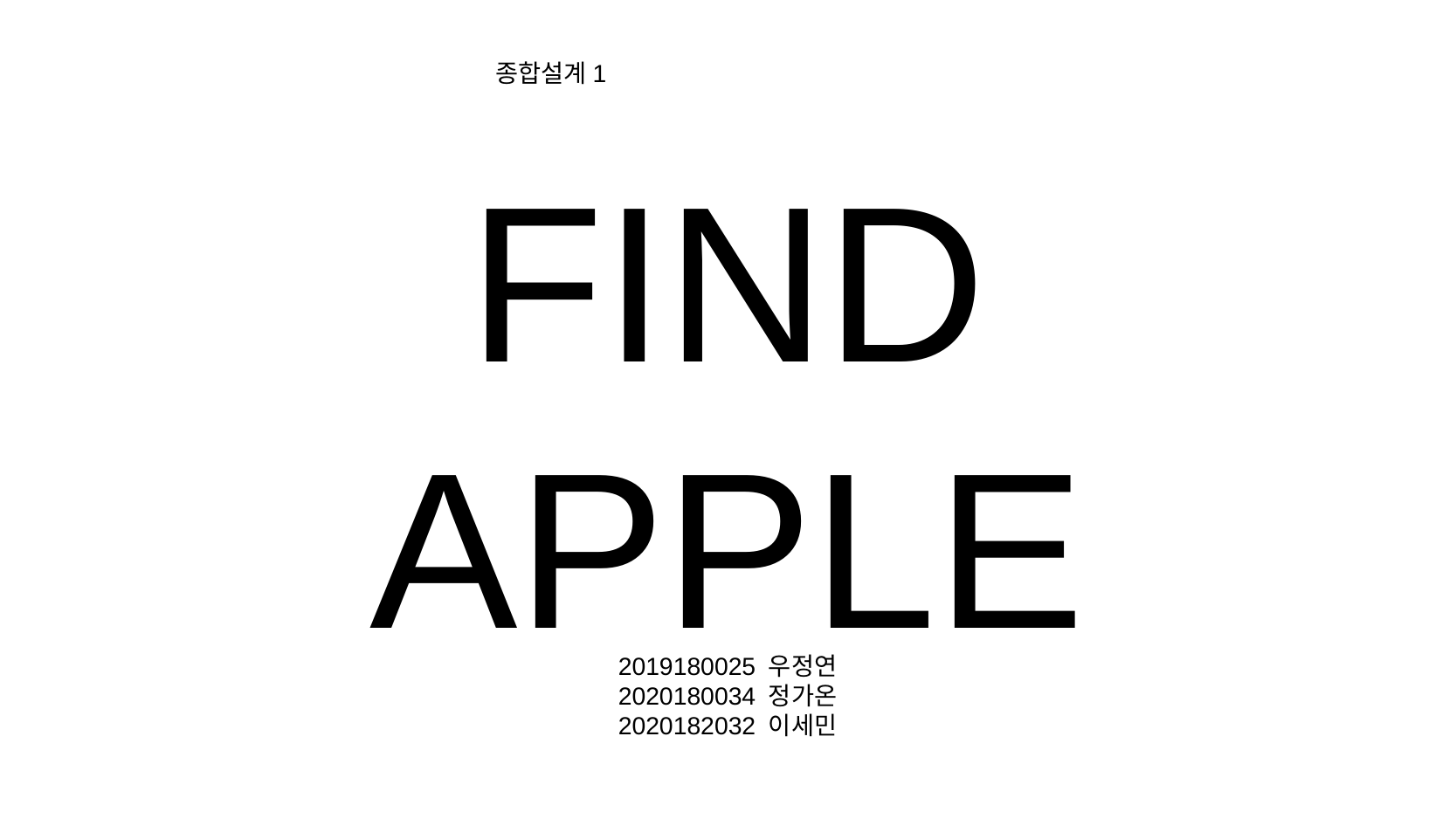

종합설계1
FIND APPLE
2019180025 우정연
2020180034 정가온
2020182032 이세민